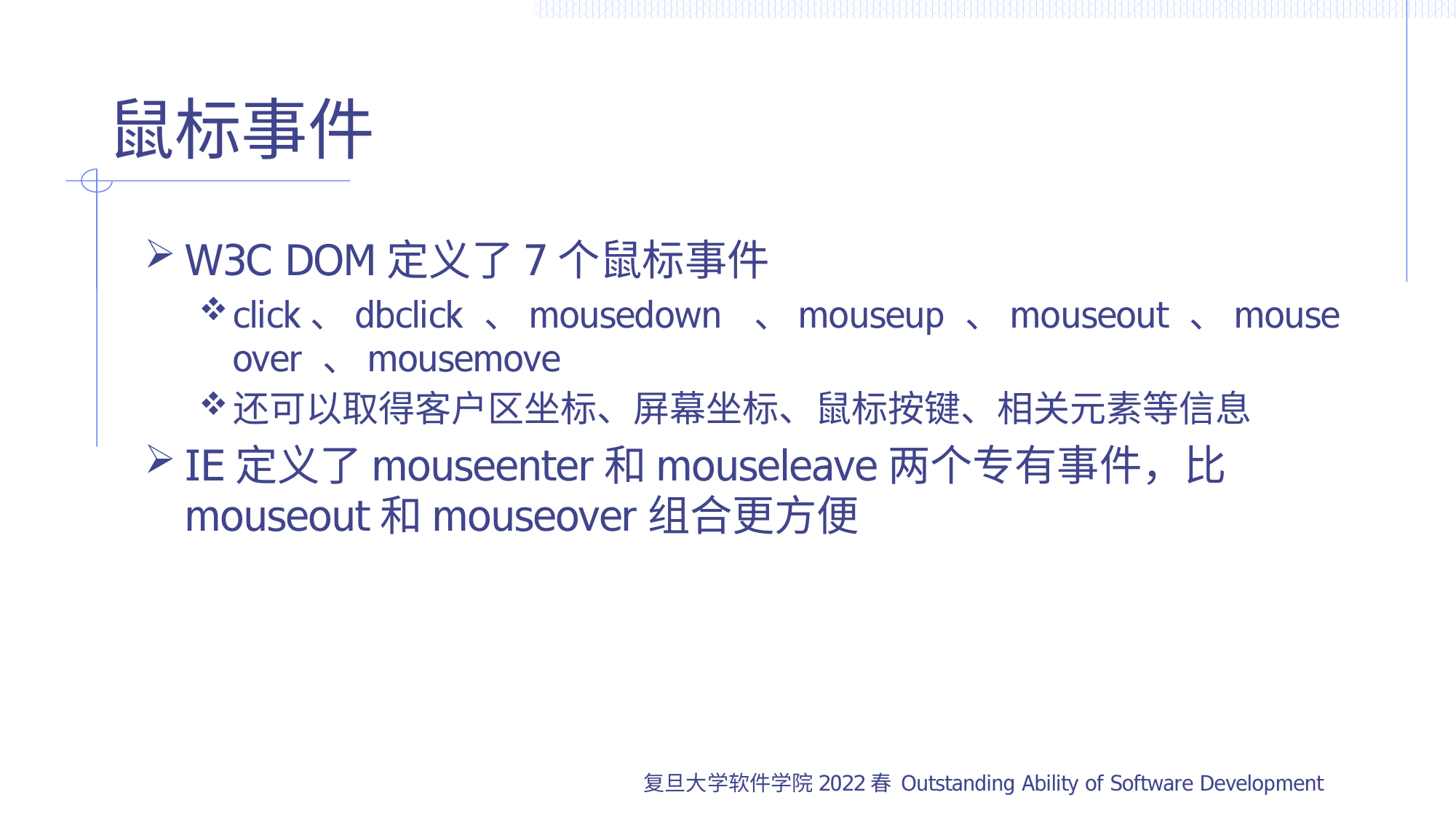

# 鼠标事件
W3C DOM定义了7个鼠标事件
click、dbclick 、mousedown  、mouseup 、mouseout 、mouseover 、mousemove
还可以取得客户区坐标、屏幕坐标、鼠标按键、相关元素等信息
IE定义了mouseenter和mouseleave两个专有事件，比mouseout和mouseover组合更方便